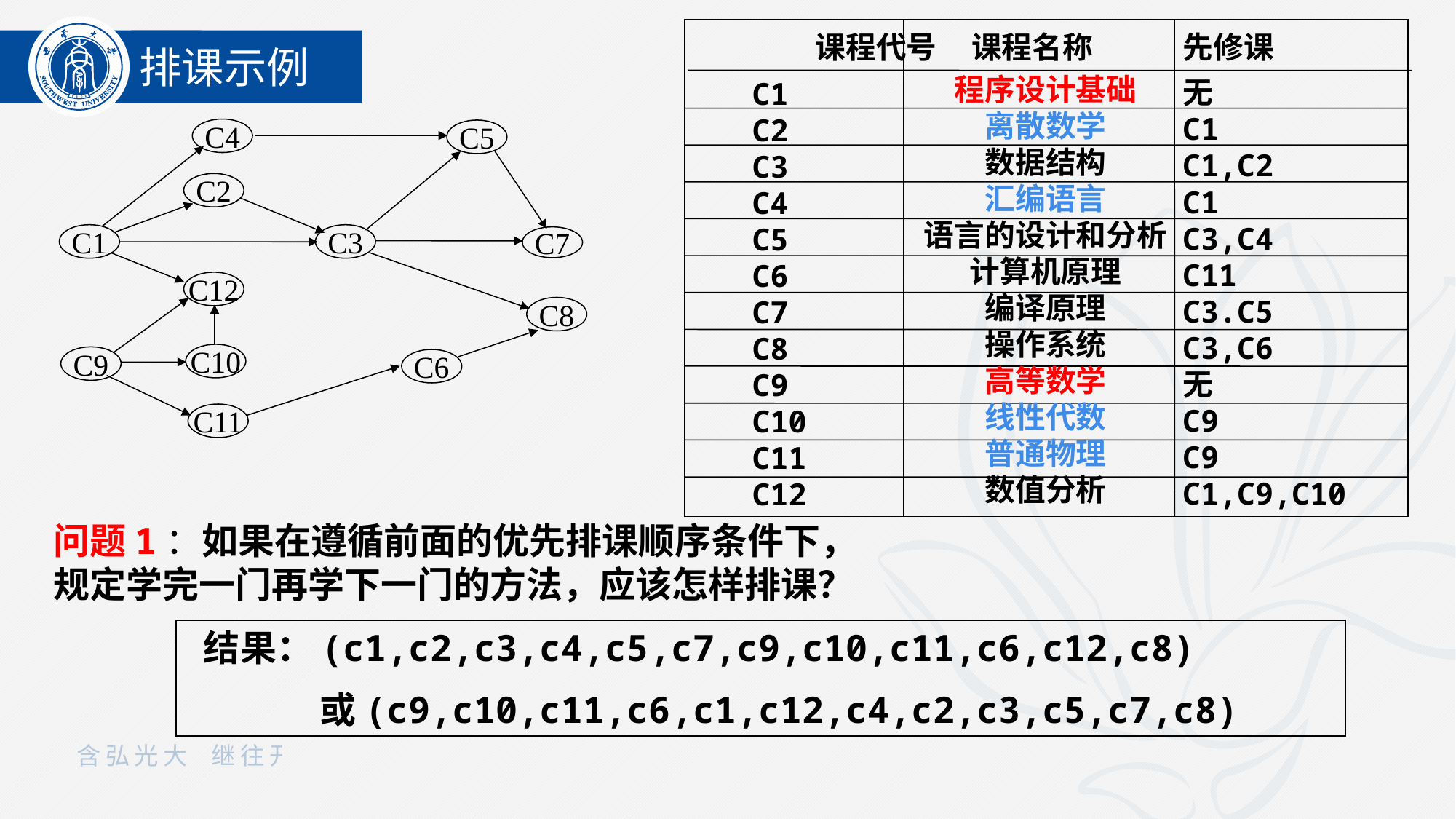

课程代号     课程名称             先修课
程序设计基础
离散数学
数据结构
汇编语言
语言的设计和分析
计算机原理
编译原理
操作系统
高等数学
线性代数
普通物理
数值分析
无
C1
C1,C2
C1
C3,C4
C11
C3.C5
C3,C6
无
C9
C9
C1,C9,C10

C1
C2
C3
C4
C5
C6
C7
C8
C9
C10
C11
C12

排课示例
C4
C5

C2

C1
C3
C7

C12
C8

C10
C9
C6

C11
问题1：如果在遵循前面的优先排课顺序条件下，规定学完一门再学下一门的方法，应该怎样排课？
 结果：(c1,c2,c3,c4,c5,c7,c9,c10,c11,c6,c12,c8)
             或(c9,c10,c11,c6,c1,c12,c4,c2,c3,c5,c7,c8)